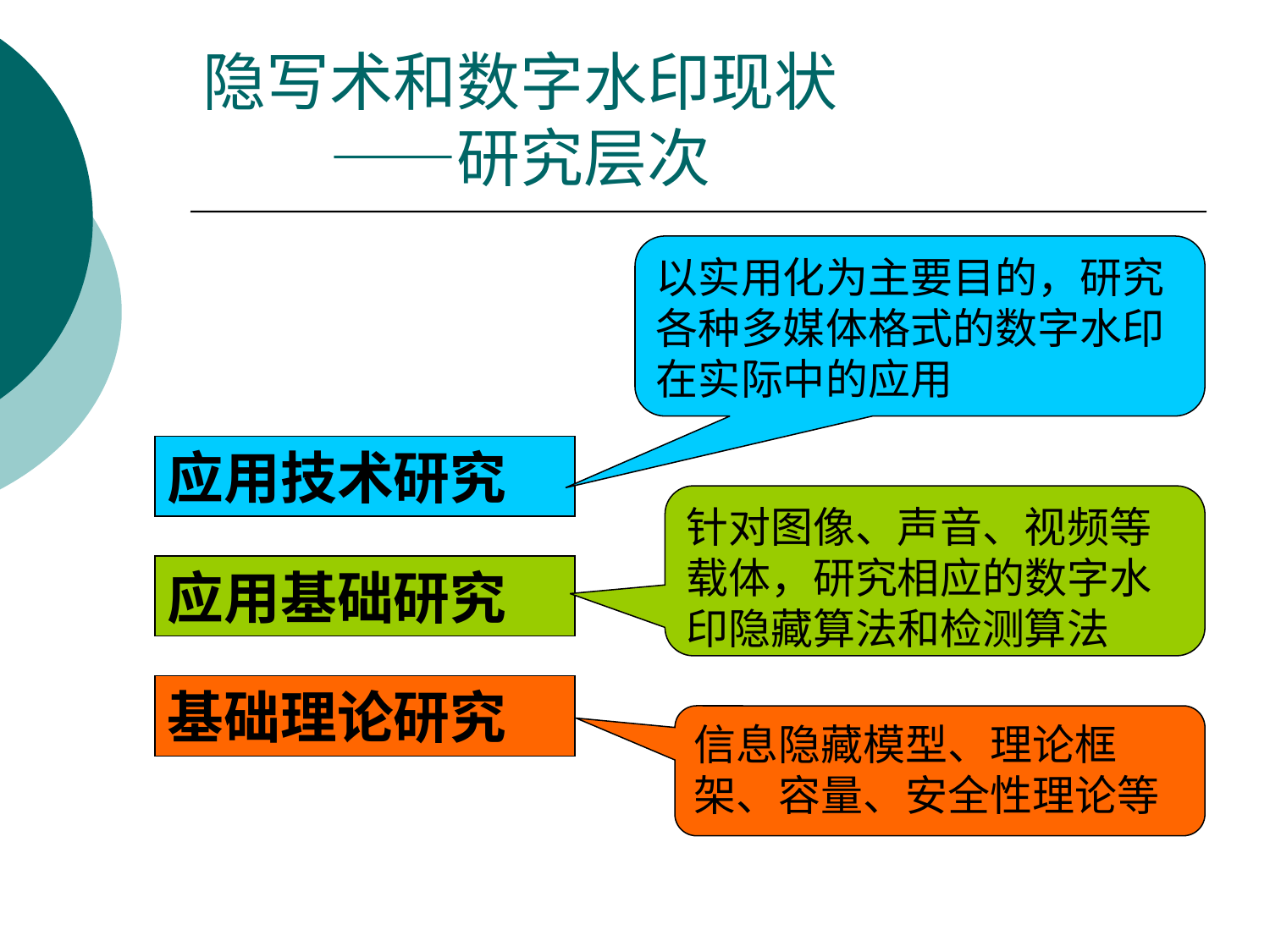

# 隐写术和数字水印现状 ——研究层次
以实用化为主要目的，研究各种多媒体格式的数字水印在实际中的应用
应用技术研究
针对图像、声音、视频等载体，研究相应的数字水印隐藏算法和检测算法
应用基础研究
基础理论研究
信息隐藏模型、理论框架、容量、安全性理论等